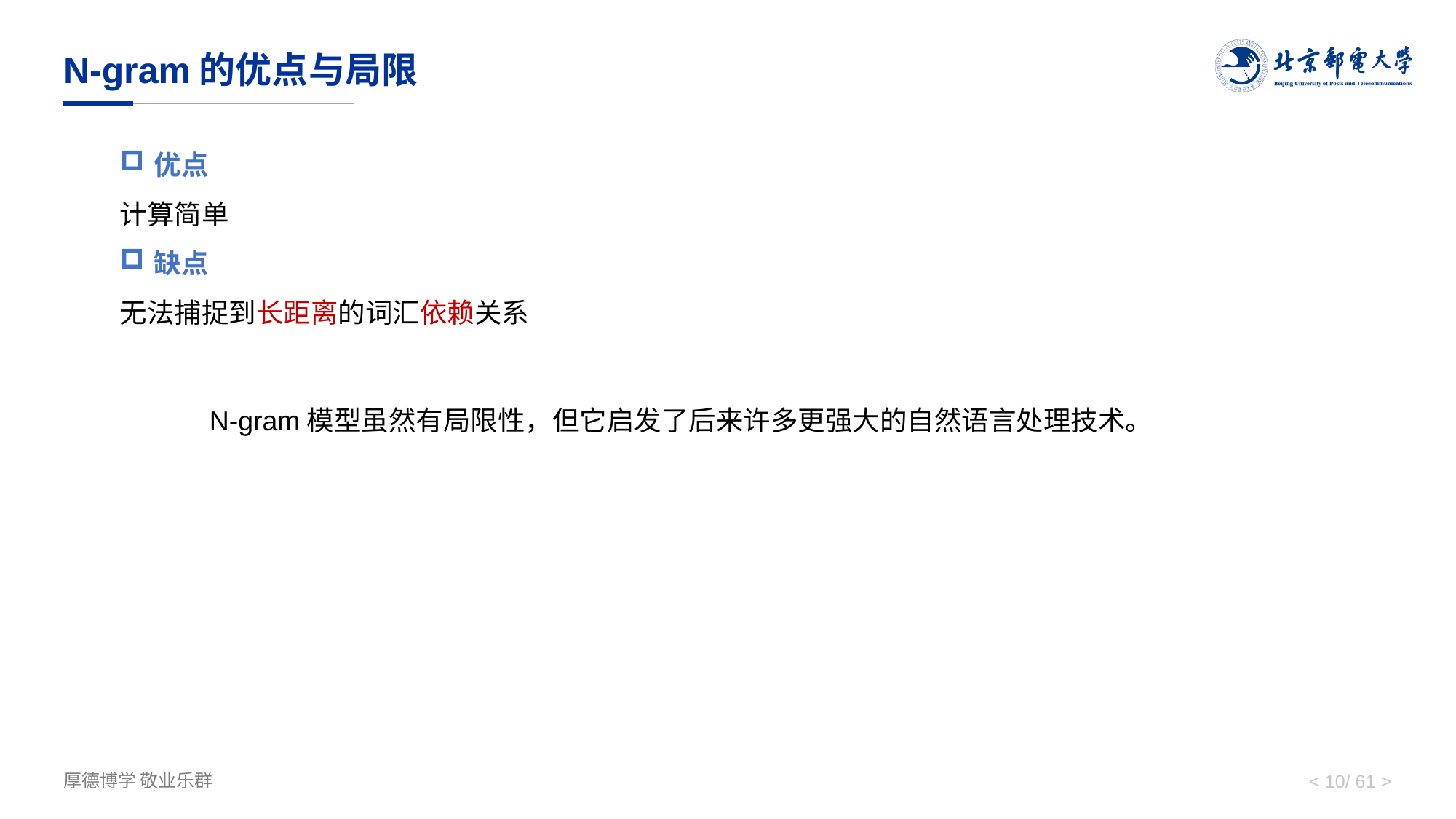

# N-gram的优点与局限
优点
计算简单
缺点
无法捕捉到长距离的词汇依赖关系
N-gram模型虽然有局限性，但它启发了后来许多更强大的自然语言处理技术。
< 10/ 61 >